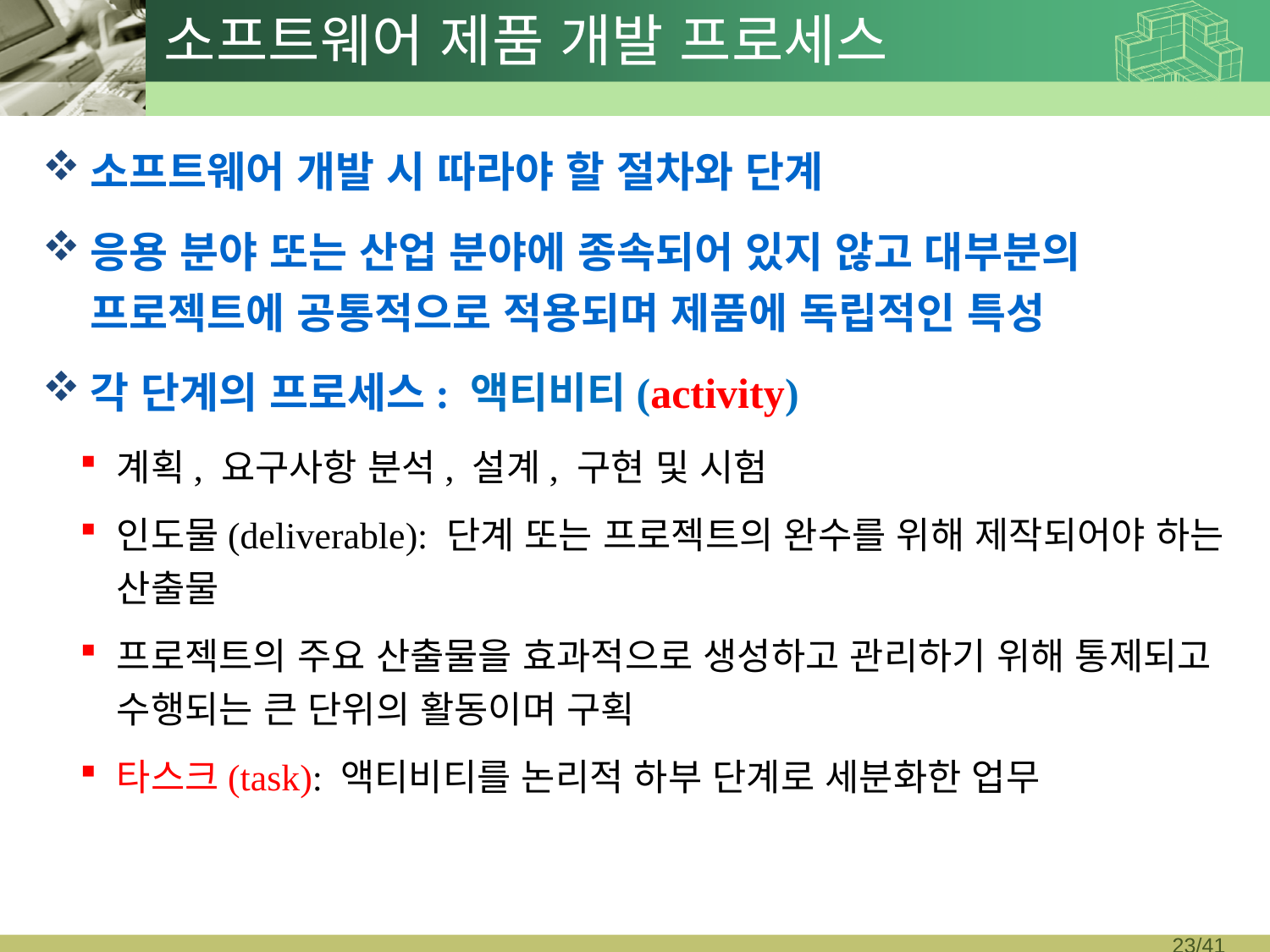

# 소프트웨어 제품 개발 프로세스
소프트웨어 개발 시 따라야 할 절차와 단계
응용 분야 또는 산업 분야에 종속되어 있지 않고 대부분의 프로젝트에 공통적으로 적용되며 제품에 독립적인 특성
각 단계의 프로세스: 액티비티(activity)
계획, 요구사항 분석, 설계, 구현 및 시험
인도물(deliverable): 단계 또는 프로젝트의 완수를 위해 제작되어야 하는 산출물
프로젝트의 주요 산출물을 효과적으로 생성하고 관리하기 위해 통제되고 수행되는 큰 단위의 활동이며 구획
타스크(task): 액티비티를 논리적 하부 단계로 세분화한 업무